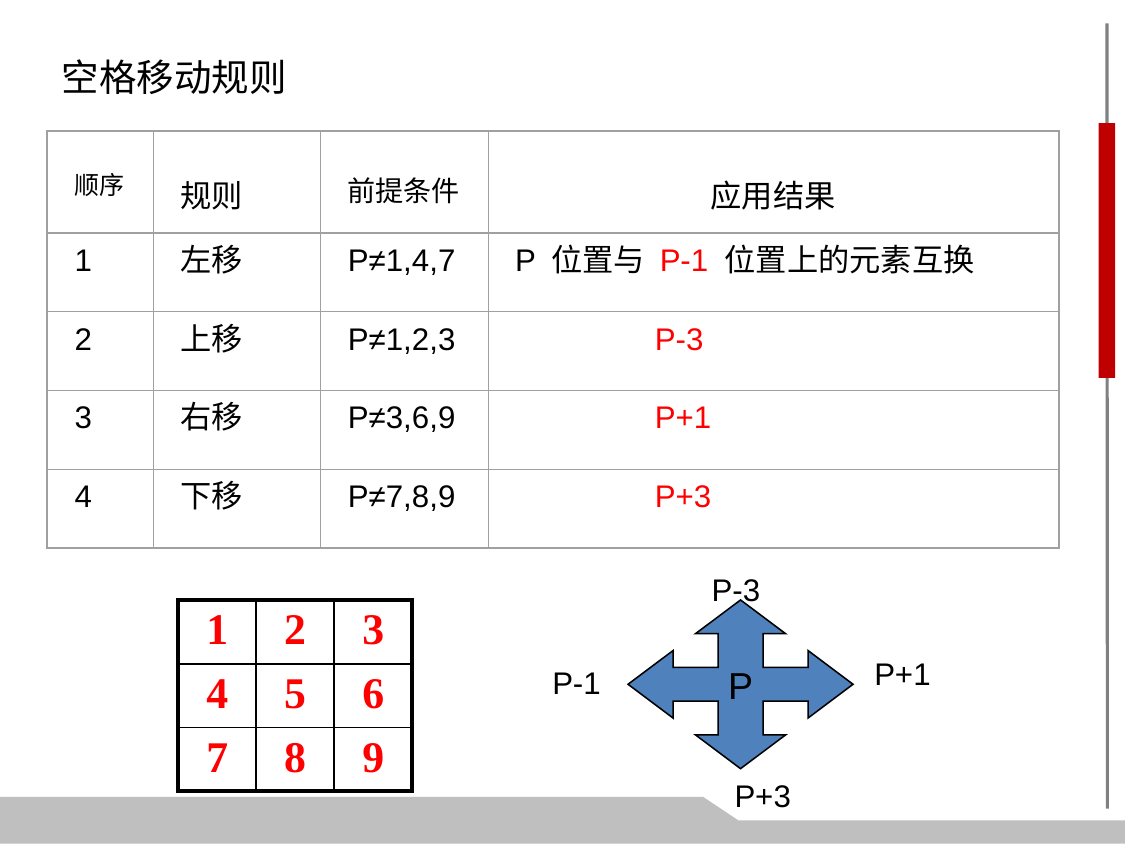

空格移动规则

顺序

规则

前提条件

应用结果

1

左移

P≠1,4,7

P 位置与 P-1 位置上的元素互换

2

上移

P≠1,2,3

                P-3

3

右移

P≠3,6,9

                P+1

4

下移

P≠7,8,9

                P+3

P-3
| 1 | 2 | 3 |
| --- | --- | --- |
| 4 | 5 | 6 |
| 7 | 8 | 9 |
P
P+1
P-1
P+3